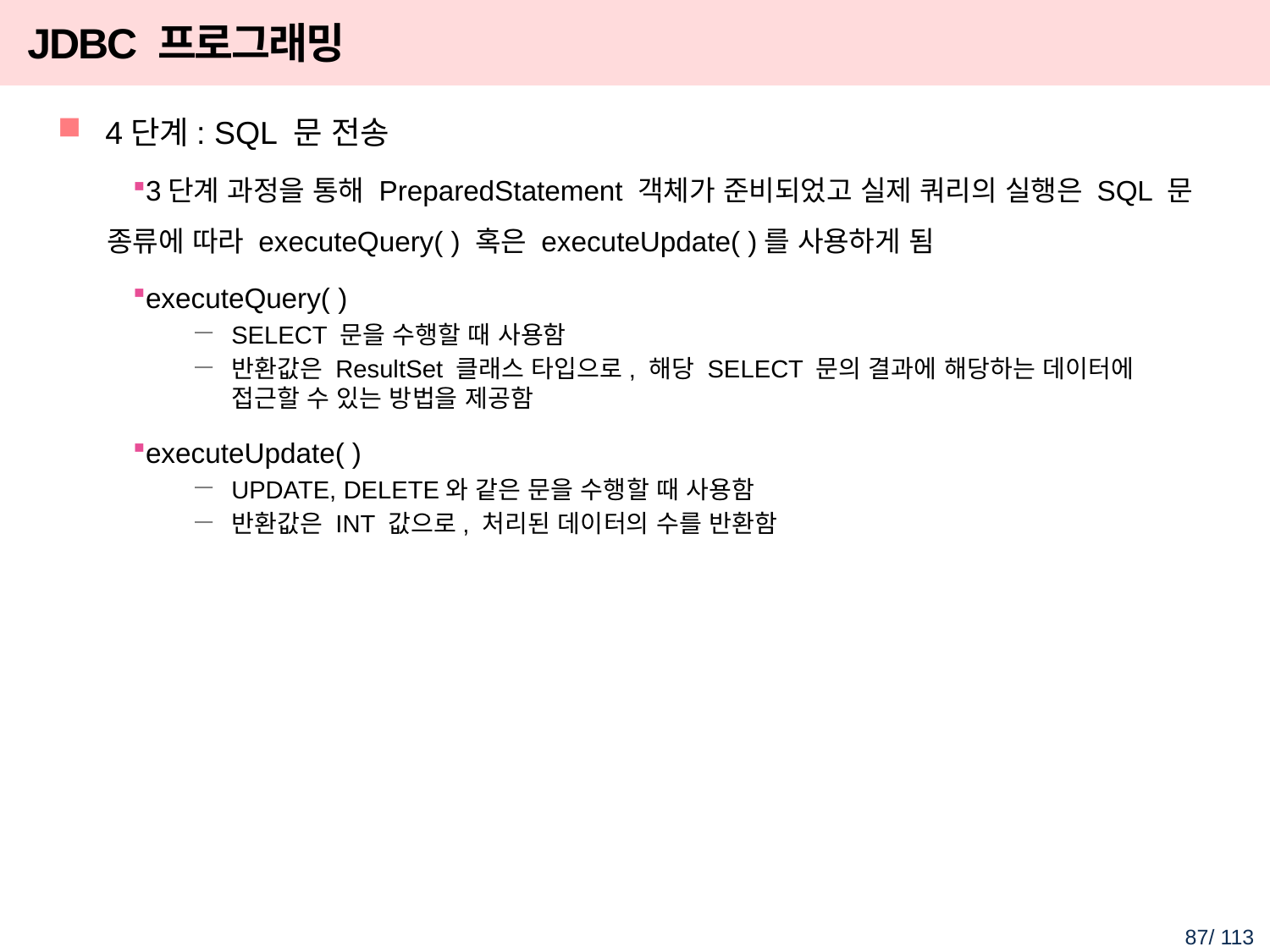

# JDBC 프로그래밍
4단계: SQL 문 전송
3단계 과정을 통해 PreparedStatement 객체가 준비되었고 실제 쿼리의 실행은 SQL 문 종류에 따라 executeQuery( ) 혹은 executeUpdate( )를 사용하게 됨
executeQuery( )
SELECT 문을 수행할 때 사용함
반환값은 ResultSet 클래스 타입으로, 해당 SELECT 문의 결과에 해당하는 데이터에 접근할 수 있는 방법을 제공함
executeUpdate( )
UPDATE, DELETE와 같은 문을 수행할 때 사용함
반환값은 INT 값으로, 처리된 데이터의 수를 반환함